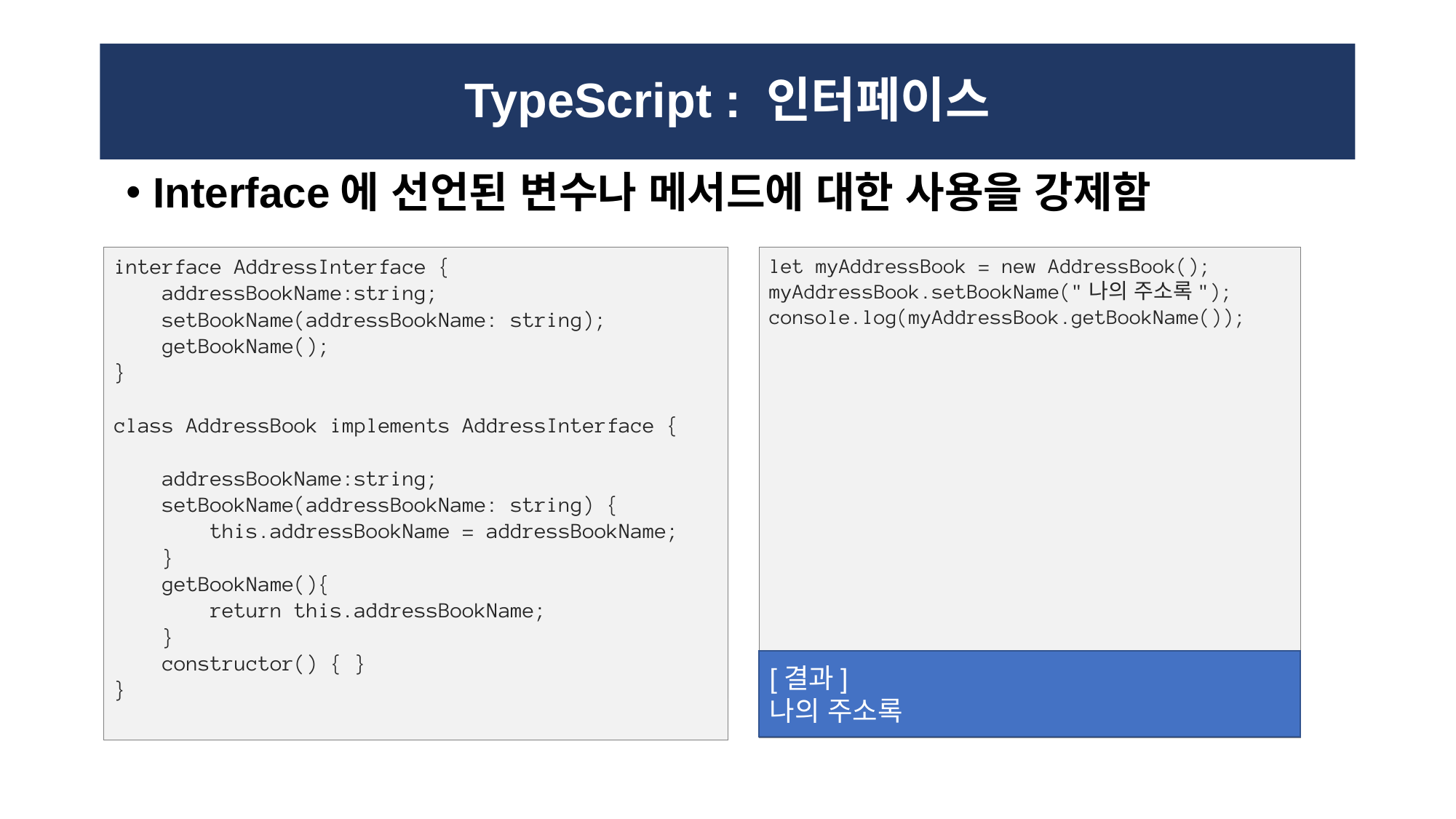

# TypeScript : 인터페이스
Interface에 선언된 변수나 메서드에 대한 사용을 강제함
interface AddressInterface {
    addressBookName:string;
    setBookName(addressBookName: string);
    getBookName();
}

class AddressBook implements AddressInterface {

    addressBookName:string;
    setBookName(addressBookName: string) {
        this.addressBookName = addressBookName;
    }
    getBookName(){
        return this.addressBookName;
    }
    constructor() { }
}
let myAddressBook = new AddressBook();
myAddressBook.setBookName("나의 주소록");
console.log(myAddressBook.getBookName());
[결과]
나의 주소록
84
84